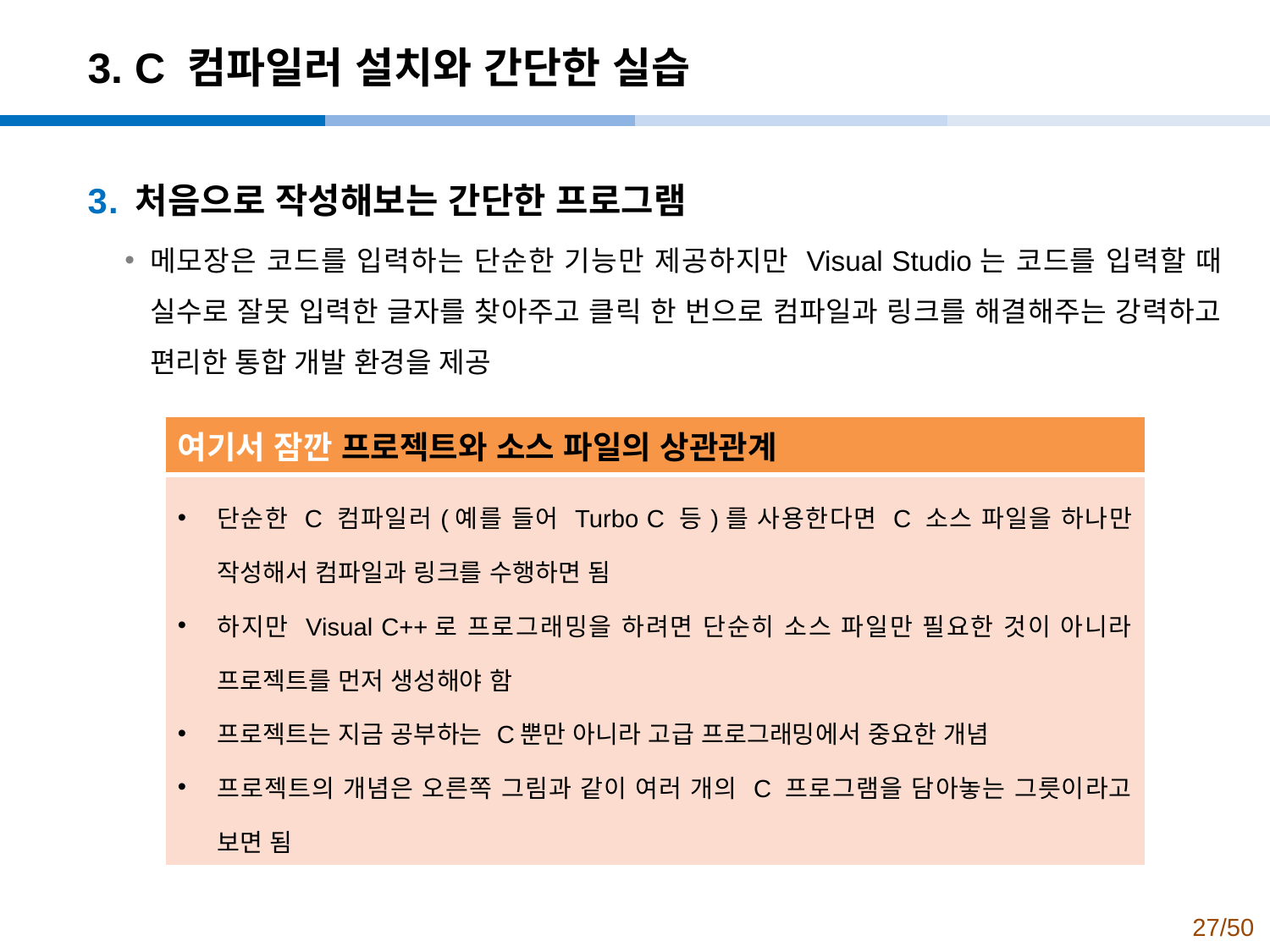

# 3. C 컴파일러 설치와 간단한 실습
처음으로 작성해보는 간단한 프로그램
메모장은 코드를 입력하는 단순한 기능만 제공하지만 Visual Studio는 코드를 입력할 때 실수로 잘못 입력한 글자를 찾아주고 클릭 한 번으로 컴파일과 링크를 해결해주는 강력하고 편리한 통합 개발 환경을 제공
| 여기서 잠깐 프로젝트와 소스 파일의 상관관계 |
| --- |
| 단순한 C 컴파일러(예를 들어 Turbo C 등)를 사용한다면 C 소스 파일을 하나만 작성해서 컴파일과 링크를 수행하면 됨 하지만 Visual C++로 프로그래밍을 하려면 단순히 소스 파일만 필요한 것이 아니라 프로젝트를 먼저 생성해야 함 프로젝트는 지금 공부하는 C뿐만 아니라 고급 프로그래밍에서 중요한 개념 프로젝트의 개념은 오른쪽 그림과 같이 여러 개의 C 프로그램을 담아놓는 그릇이라고 보면 됨 |